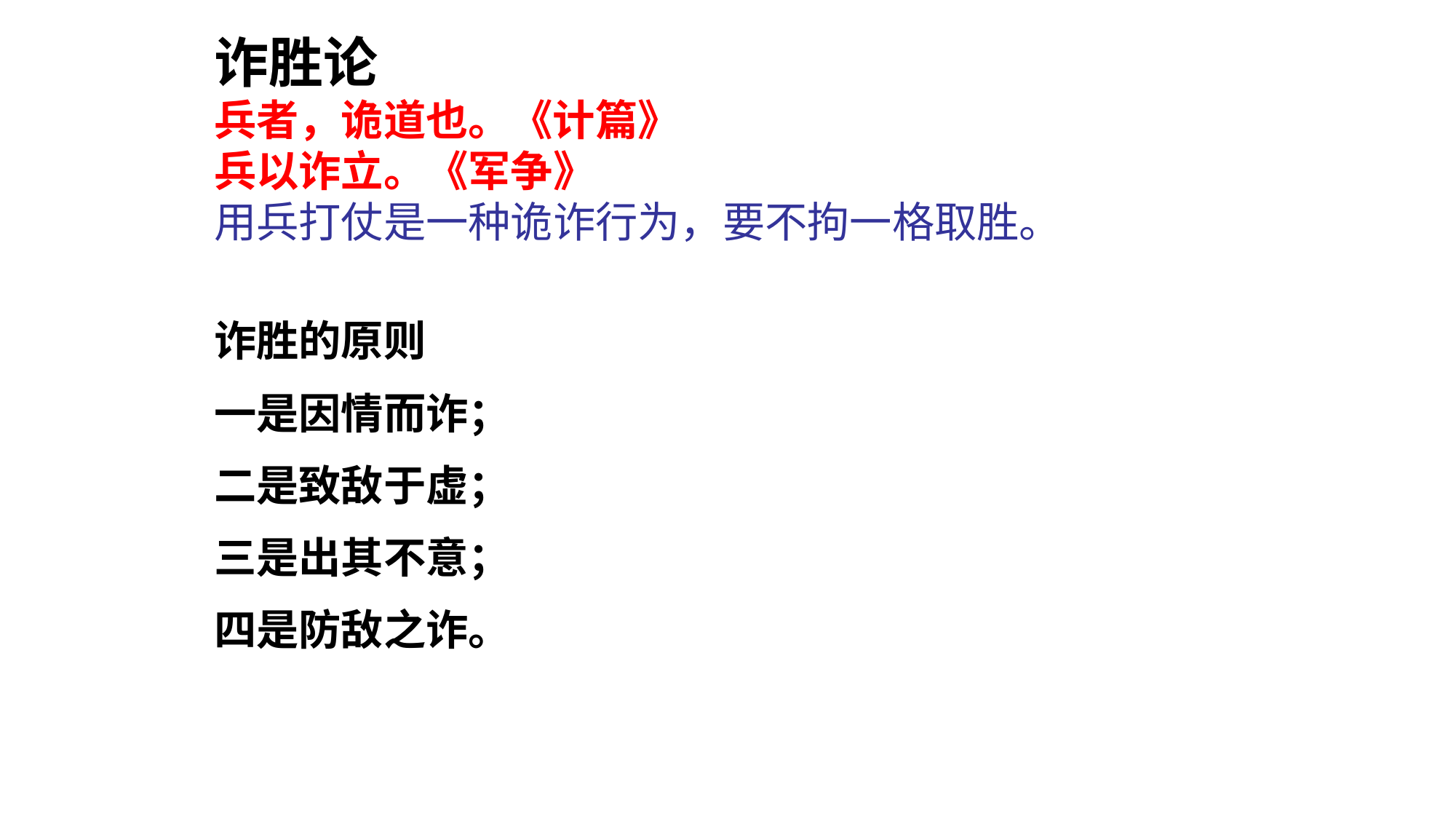

诈胜论
兵者，诡道也。《计篇》
兵以诈立。《军争》
用兵打仗是一种诡诈行为，要不拘一格取胜。

诈胜的原则
一是因情而诈；
二是致敌于虚；
三是出其不意；
四是防敌之诈。